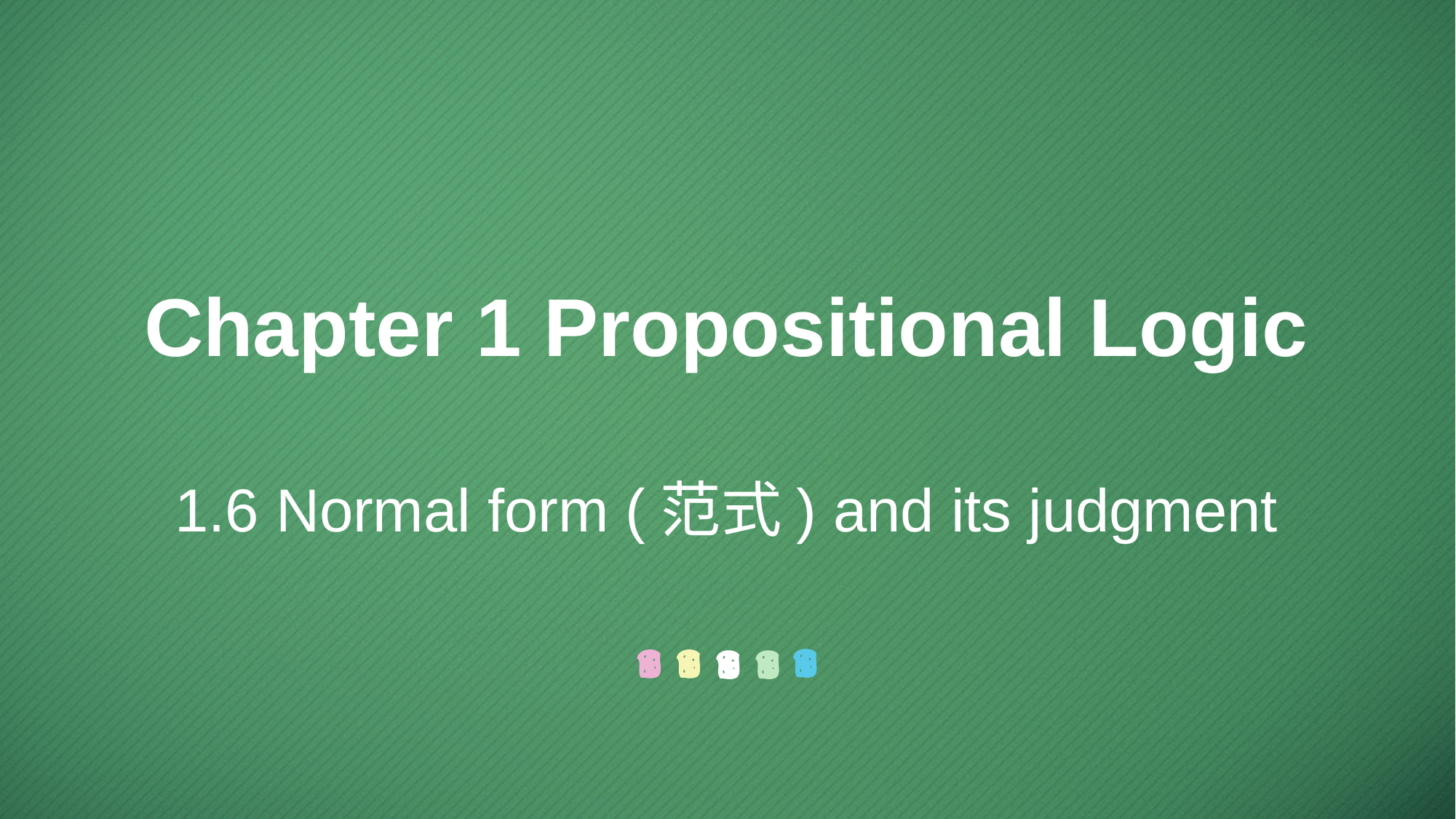

Chapter 1 Propositional Logic

1.6 Normal form (范式) and its judgment